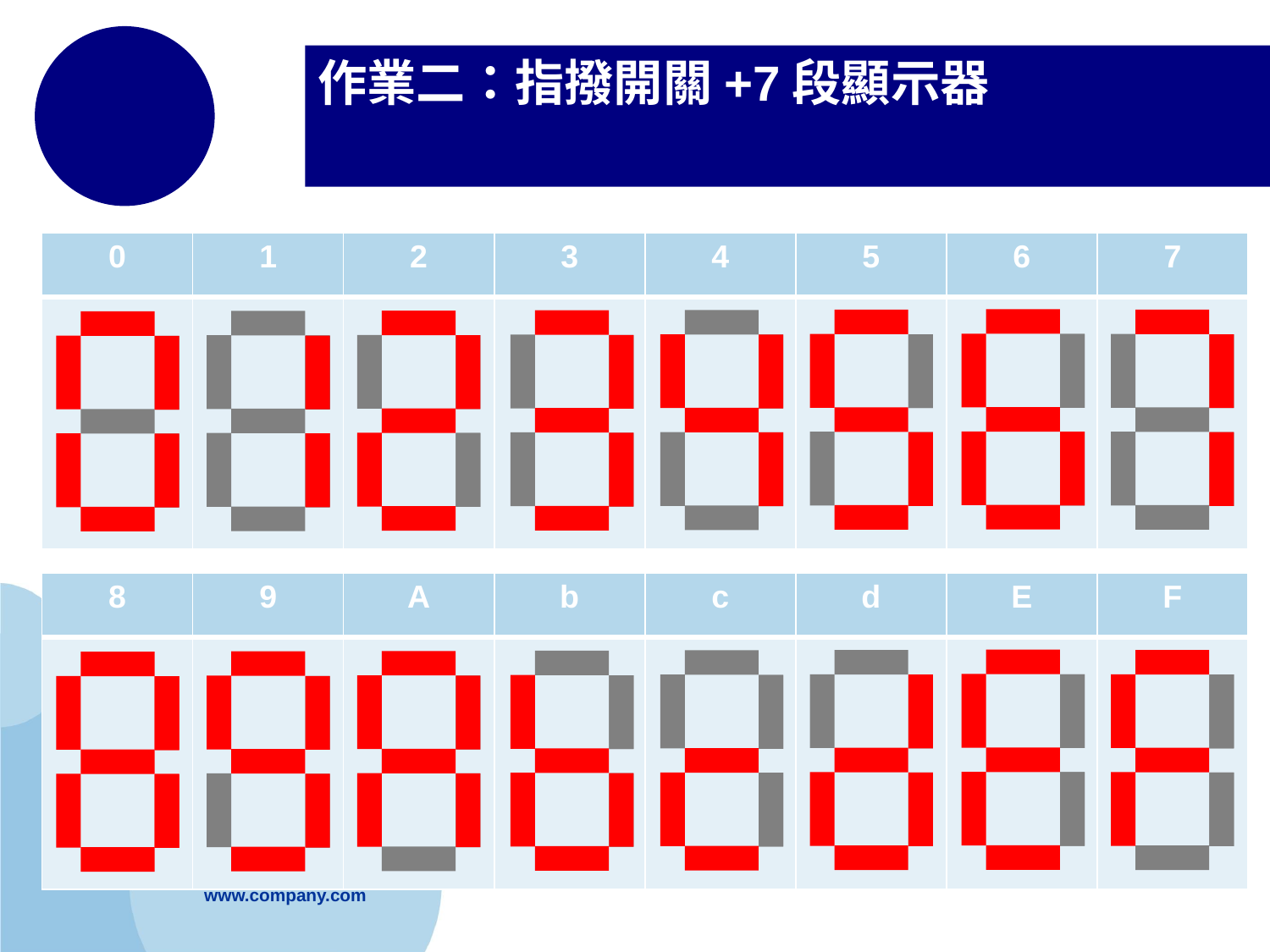

# 作業二：指撥開關+7段顯示器
| 0 | 1 | 2 | 3 | 4 | 5 | 6 | 7 |
| --- | --- | --- | --- | --- | --- | --- | --- |
|  |  |  |  |  |  |  |  |

| 8 | 9 | A | b | c | d | E | F |
| --- | --- | --- | --- | --- | --- | --- | --- |
|  |  |  |  |  |  |  |  |